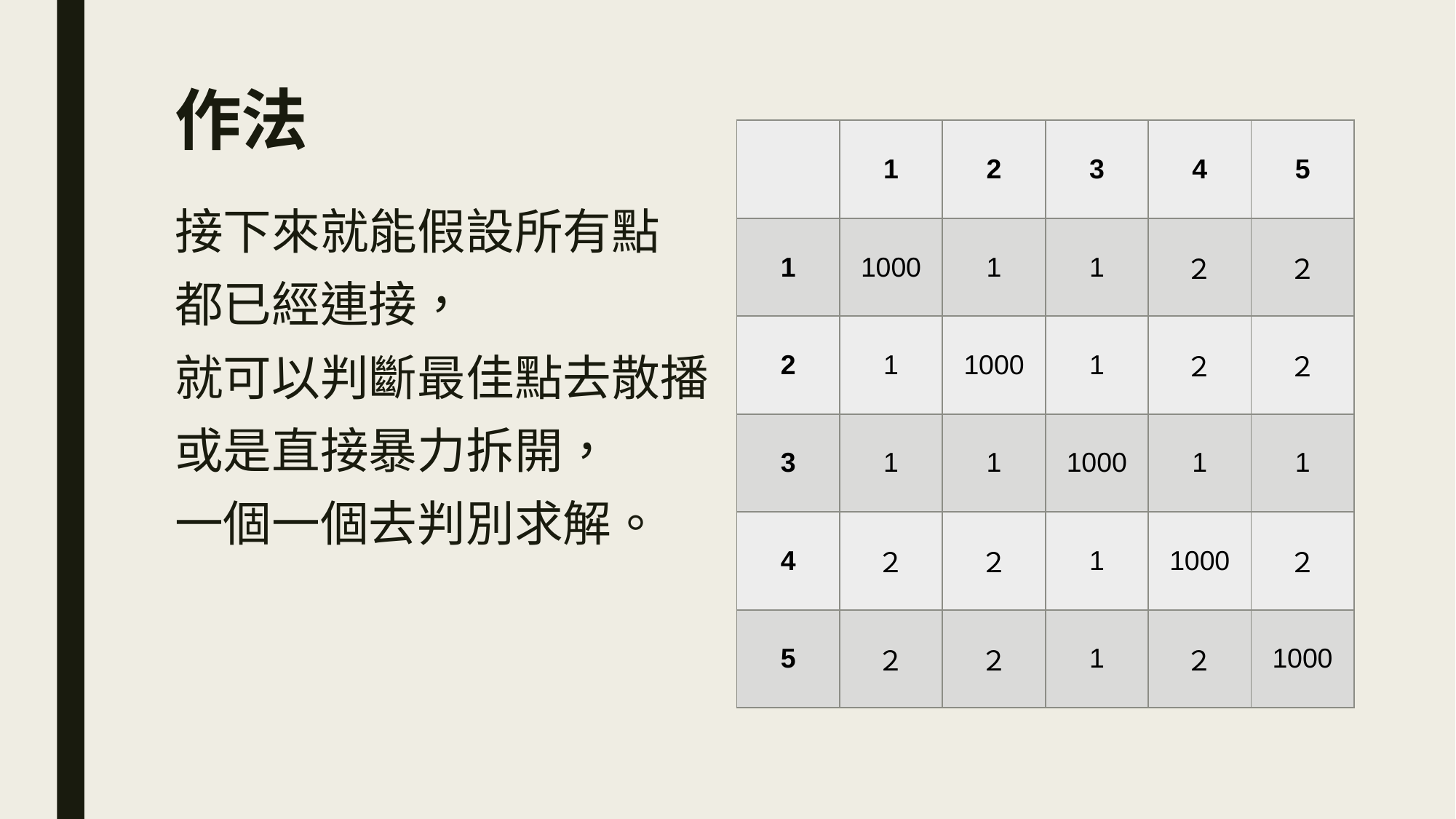

# 作法
|  | 1 | 2 | 3 | 4 | 5 |
| --- | --- | --- | --- | --- | --- |
| 1 | 1000 | 1 | 1 | ２ | ２ |
| 2 | 1 | 1000 | 1 | ２ | ２ |
| 3 | 1 | 1 | 1000 | 1 | 1 |
| 4 | ２ | ２ | 1 | 1000 | ２ |
| 5 | ２ | ２ | 1 | ２ | 1000 |
接下來就能假設所有點
都已經連接，
就可以判斷最佳點去散播
或是直接暴力拆開，
一個一個去判別求解。